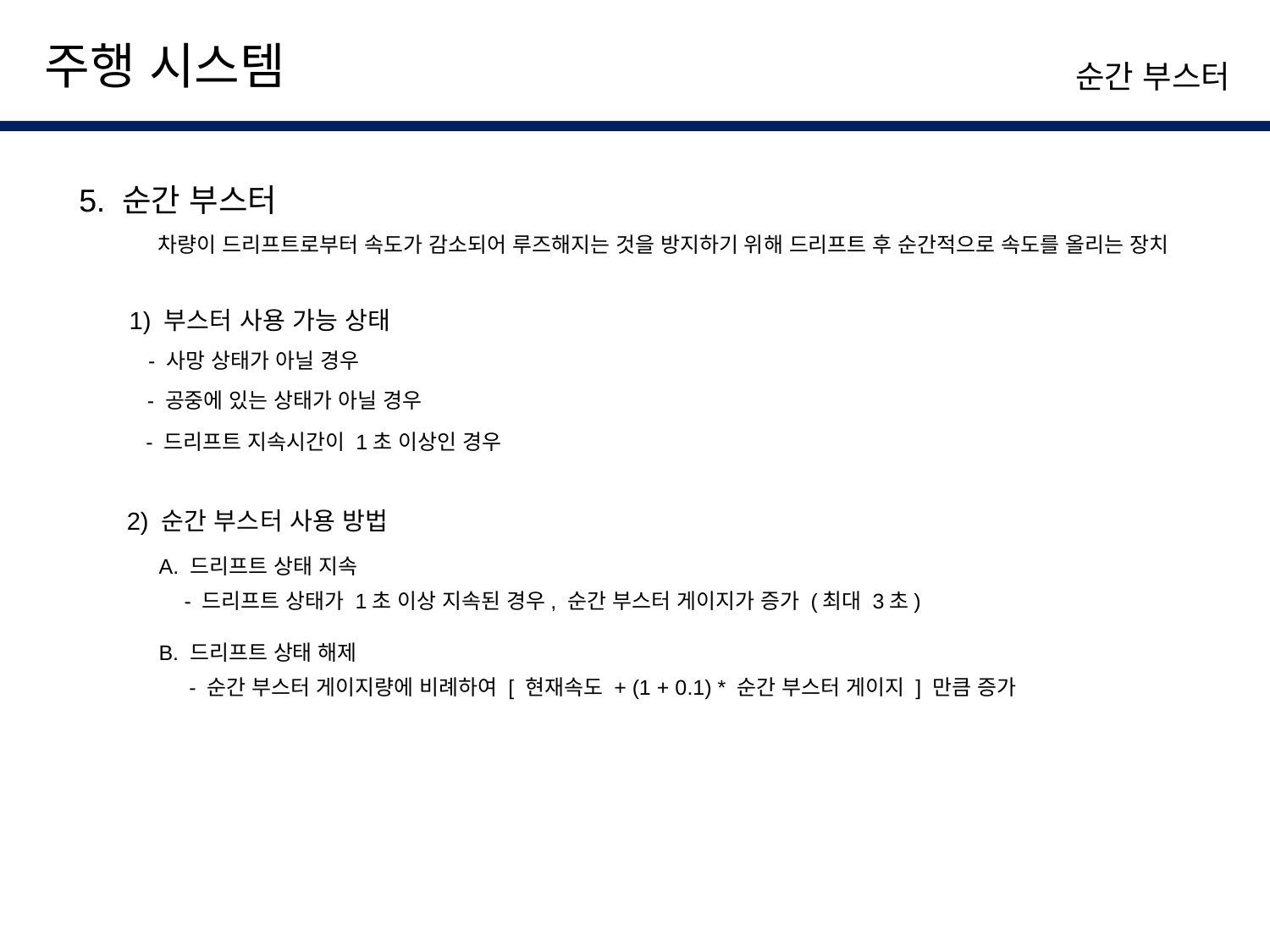

주행 시스템
순간 부스터

5. 순간 부스터
차량이 드리프트로부터 속도가 감소되어 루즈해지는 것을 방지하기 위해 드리프트 후 순간적으로 속도를 올리는 장치
1) 부스터 사용 가능 상태
- 사망 상태가 아닐 경우
- 공중에 있는 상태가 아닐 경우
- 드리프트 지속시간이 1초 이상인 경우
2) 순간 부스터 사용 방법
A. 드리프트 상태 지속
- 드리프트 상태가 1초 이상 지속된 경우, 순간 부스터 게이지가 증가 (최대 3초)
B. 드리프트 상태 해제
- 순간 부스터 게이지량에 비례하여 [ 현재속도 + (1 + 0.1) * 순간 부스터 게이지 ] 만큼 증가